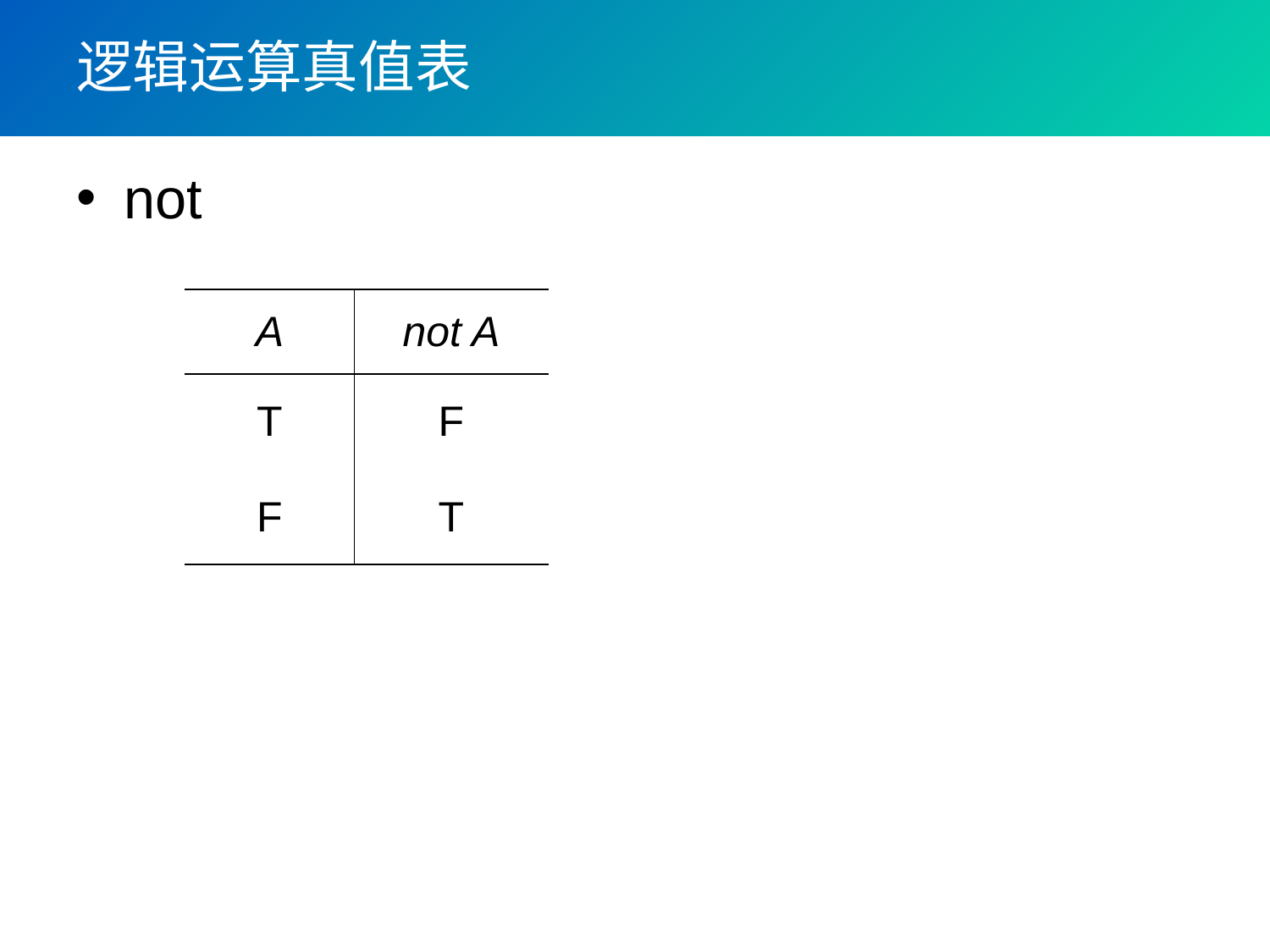

# 逻辑运算真值表
not
| A | not A |
| --- | --- |
| T | F |
| F | T |